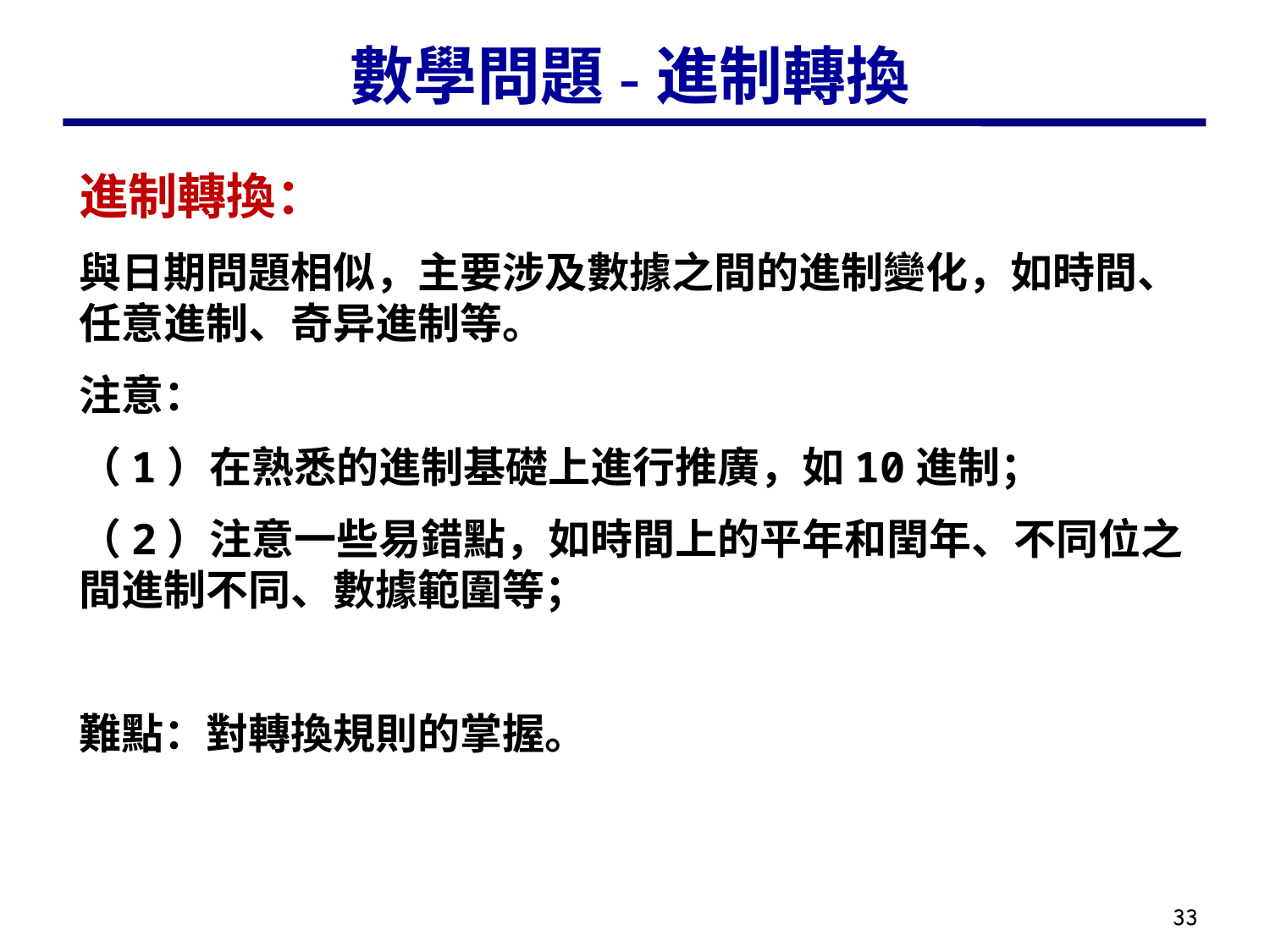

# 數學問題-進制轉換
進制轉換：
與日期問題相似，主要涉及數據之間的進制變化，如時間、任意進制、奇异進制等。
注意：
（1）在熟悉的進制基礎上進行推廣，如10進制；
（2）注意一些易錯點，如時間上的平年和閏年、不同位之間進制不同、數據範圍等；

難點：對轉換規則的掌握。